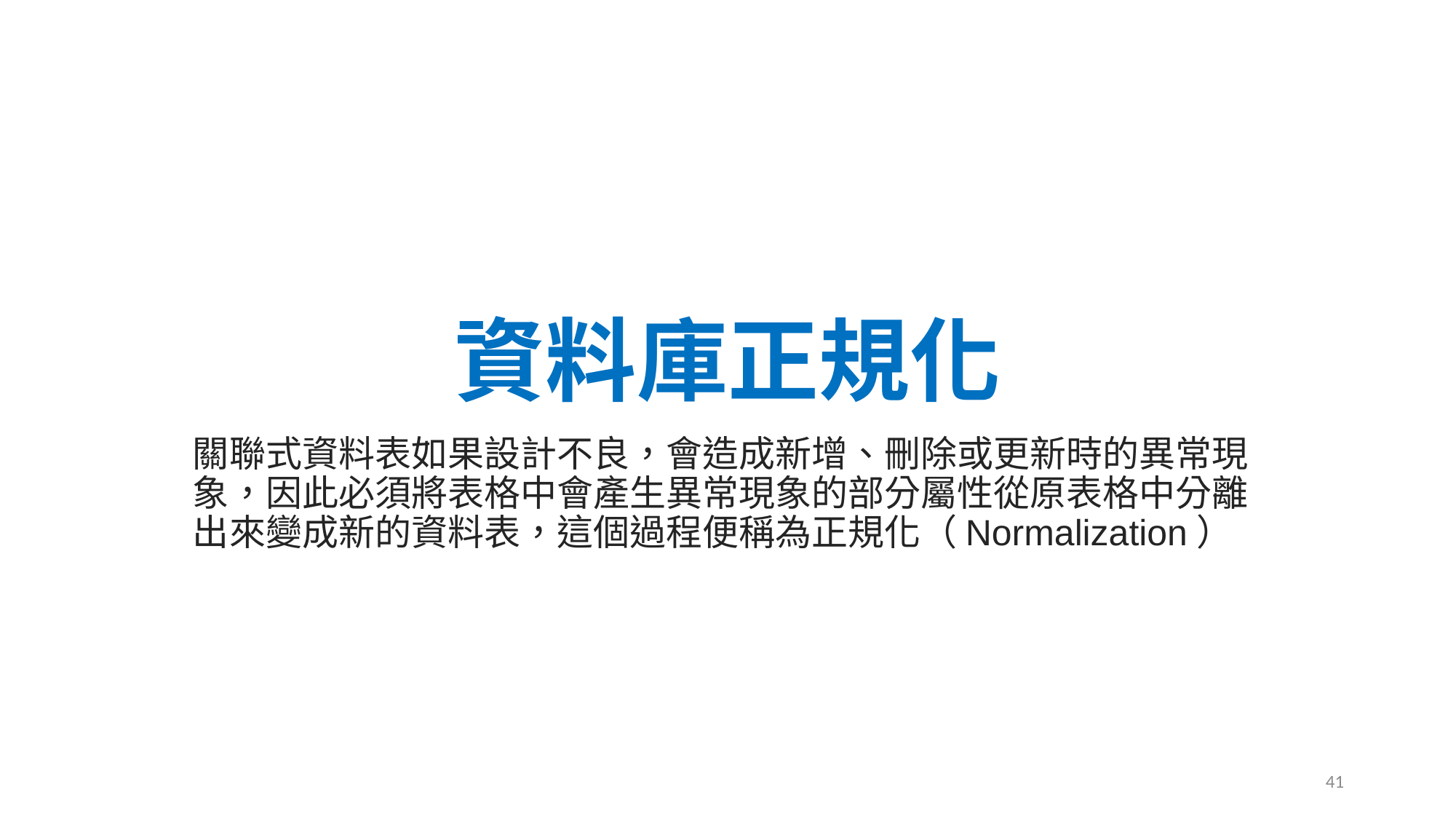

# 資料庫正規化
關聯式資料表如果設計不良，會造成新增、刪除或更新時的異常現象，因此必須將表格中會產生異常現象的部分屬性從原表格中分離出來變成新的資料表，這個過程便稱為正規化（Normalization）

41